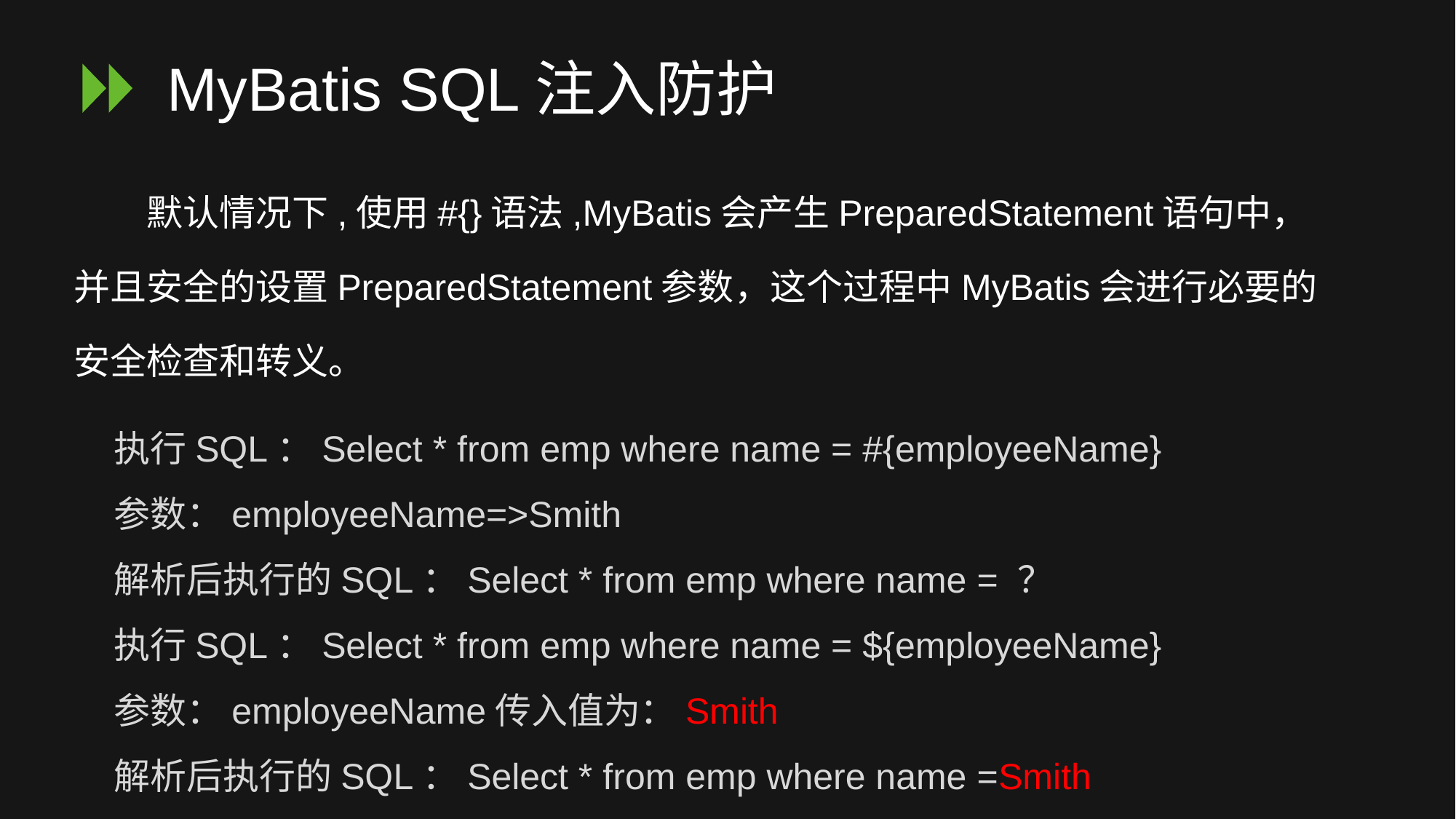

# MyBatis SQL注入防护
默认情况下,使用#{}语法,MyBatis会产生PreparedStatement语句中，并且安全的设置PreparedStatement参数，这个过程中MyBatis会进行必要的安全检查和转义。
执行SQL：Select * from emp where name = #{employeeName}
参数：employeeName=>Smith
解析后执行的SQL：Select * from emp where name = ？
执行SQL：Select * from emp where name = ${employeeName}
参数：employeeName传入值为：Smith
解析后执行的SQL：Select * from emp where name =Smith